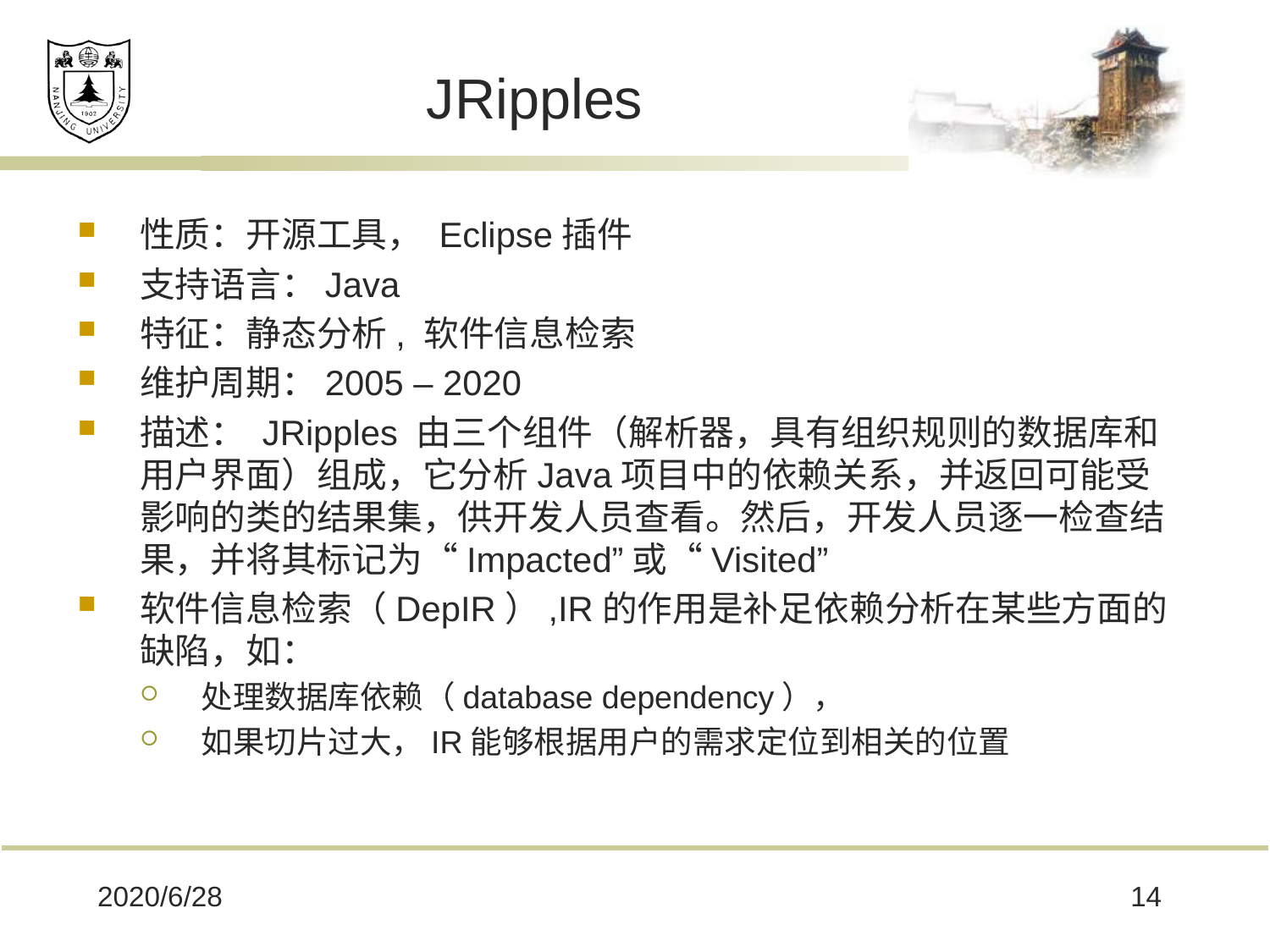

# JRipples
性质：开源工具， Eclipse插件
支持语言：Java
特征：静态分析, 软件信息检索
维护周期：2005 – 2020
描述： JRipples 由三个组件（解析器，具有组织规则的数据库和用户界面）组成，它分析Java项目中的依赖关系，并返回可能受影响的类的结果集，供开发人员查看。然后，开发人员逐一检查结果，并将其标记为“Impacted”或“Visited”
软件信息检索（DepIR）,IR的作用是补足依赖分析在某些方面的缺陷，如：
处理数据库依赖（database dependency），
如果切片过大，IR能够根据用户的需求定位到相关的位置

2020/6/28
14